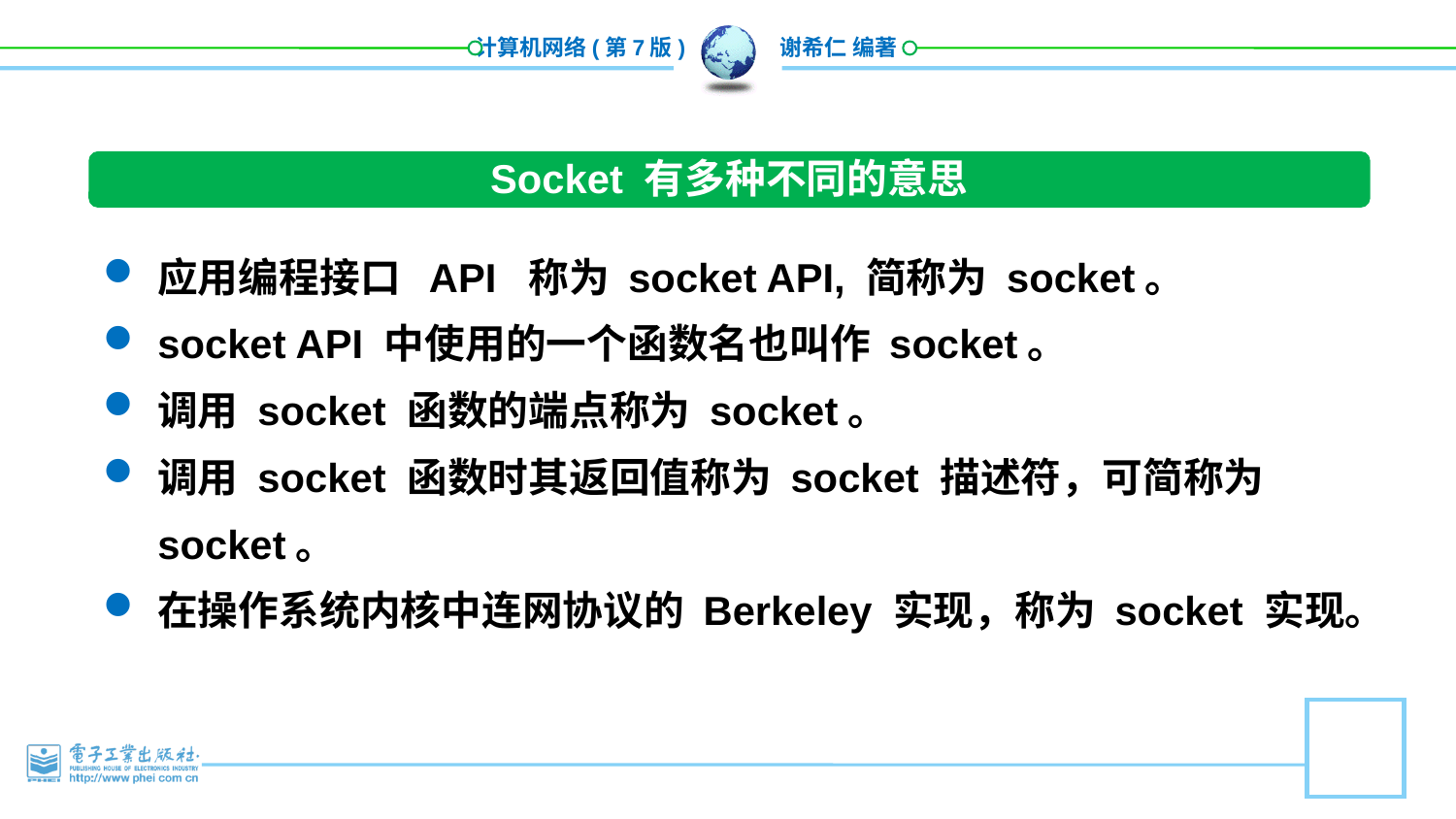

Socket 有多种不同的意思

应用编程接口  API  称为 socket API, 简称为 socket。
socket API 中使用的一个函数名也叫作 socket。
调用 socket 函数的端点称为 socket。
调用 socket 函数时其返回值称为 socket 描述符，可简称为 socket。
在操作系统内核中连网协议的 Berkeley 实现，称为 socket 实现。